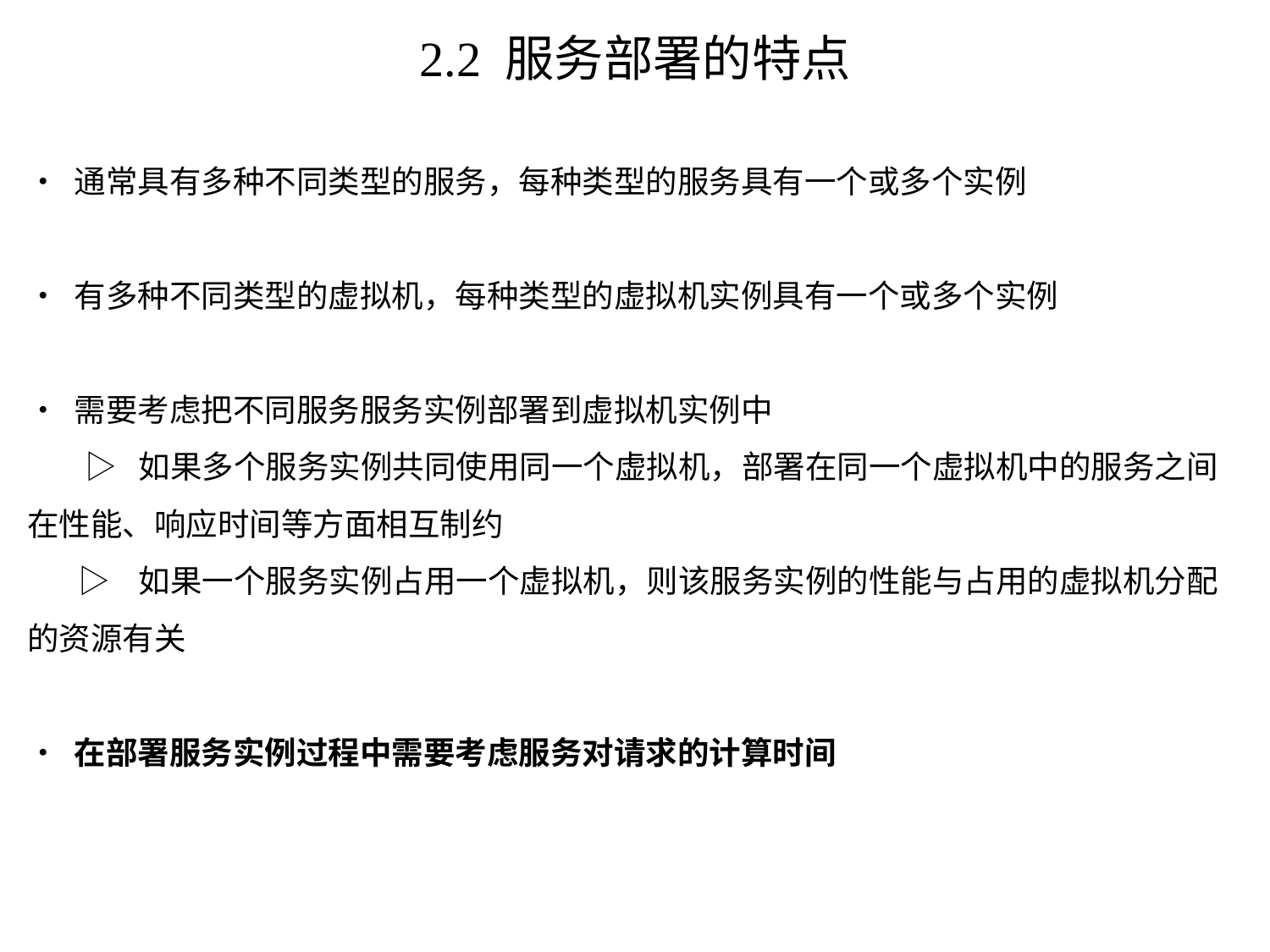

# 2.2 服务部署的特点
• 通常具有多种不同类型的服务，每种类型的服务具有一个或多个实例

• 有多种不同类型的虚拟机，每种类型的虚拟机实例具有一个或多个实例

• 需要考虑把不同服务服务实例部署到虚拟机实例中
        ▷  如果多个服务实例共同使用同一个虚拟机，部署在同一个虚拟机中的服务之间在性能、响应时间等方面相互制约
       ▷   如果一个服务实例占用一个虚拟机，则该服务实例的性能与占用的虚拟机分配的资源有关

• 在部署服务实例过程中需要考虑服务对请求的计算时间